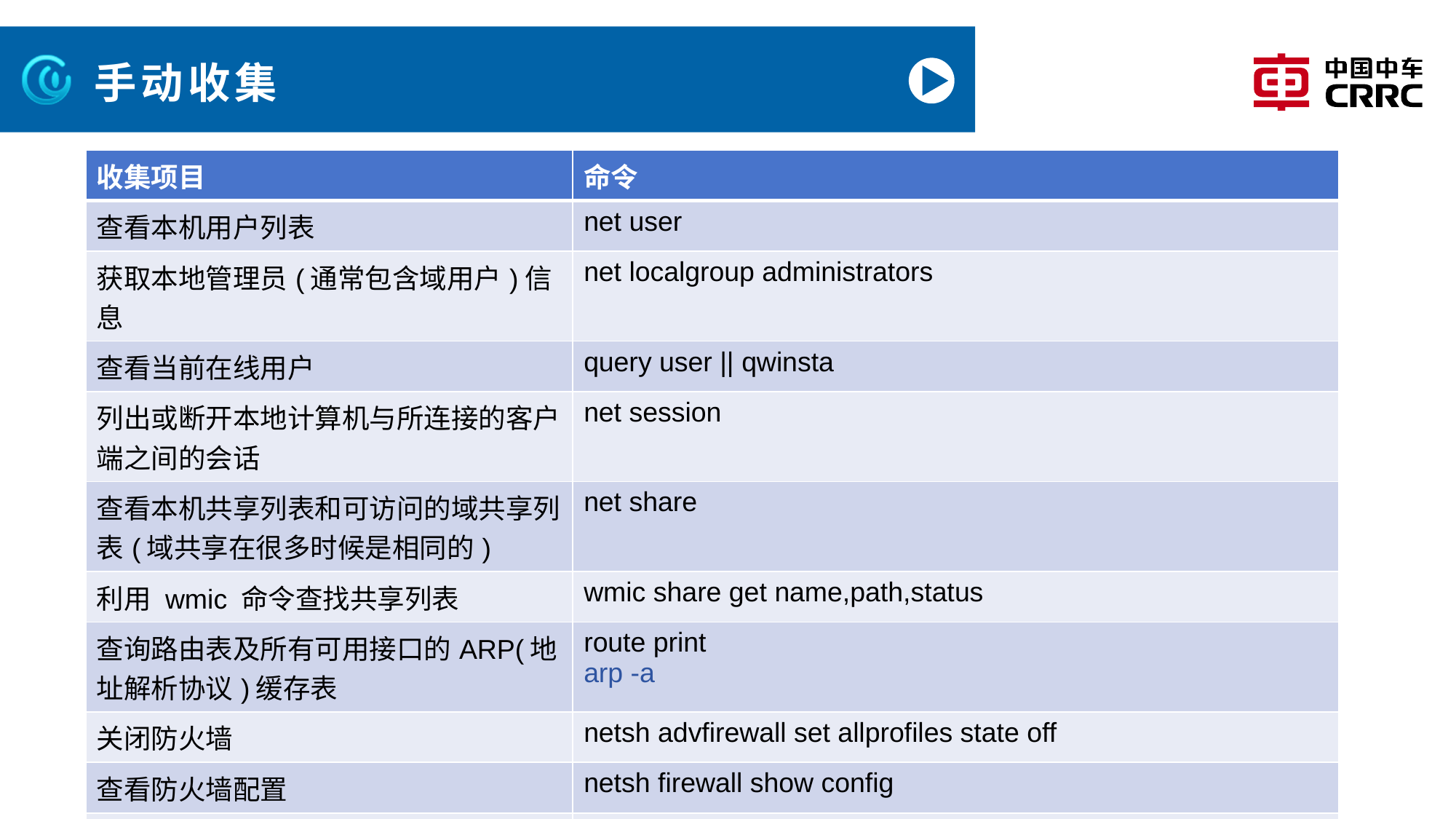

# 手动收集
| 收集项目 | 命令 |
| --- | --- |
| 查看本机用户列表 | net user |
| 获取本地管理员(通常包含域用户)信息 | net localgroup administrators |
| 查看当前在线用户 | query user || qwinsta |
| 列出或断开本地计算机与所连接的客户端之间的会话 | net session |
| 查看本机共享列表和可访问的域共享列表(域共享在很多时候是相同的) | net share |
| 利用 wmic 命令查找共享列表 | wmic share get name,path,status |
| 查询路由表及所有可用接口的ARP(地址解析协议)缓存表 | route print arp -a |
| 关闭防火墙 | netsh advfirewall set allprofiles state off |
| 查看防火墙配置 | netsh firewall show config |
| 允许 3389 端口放行 | netsh advfirewall firewall add rule name="Remote Desktop" protocol=TCP dir=in localport=3389 action=allow |
48